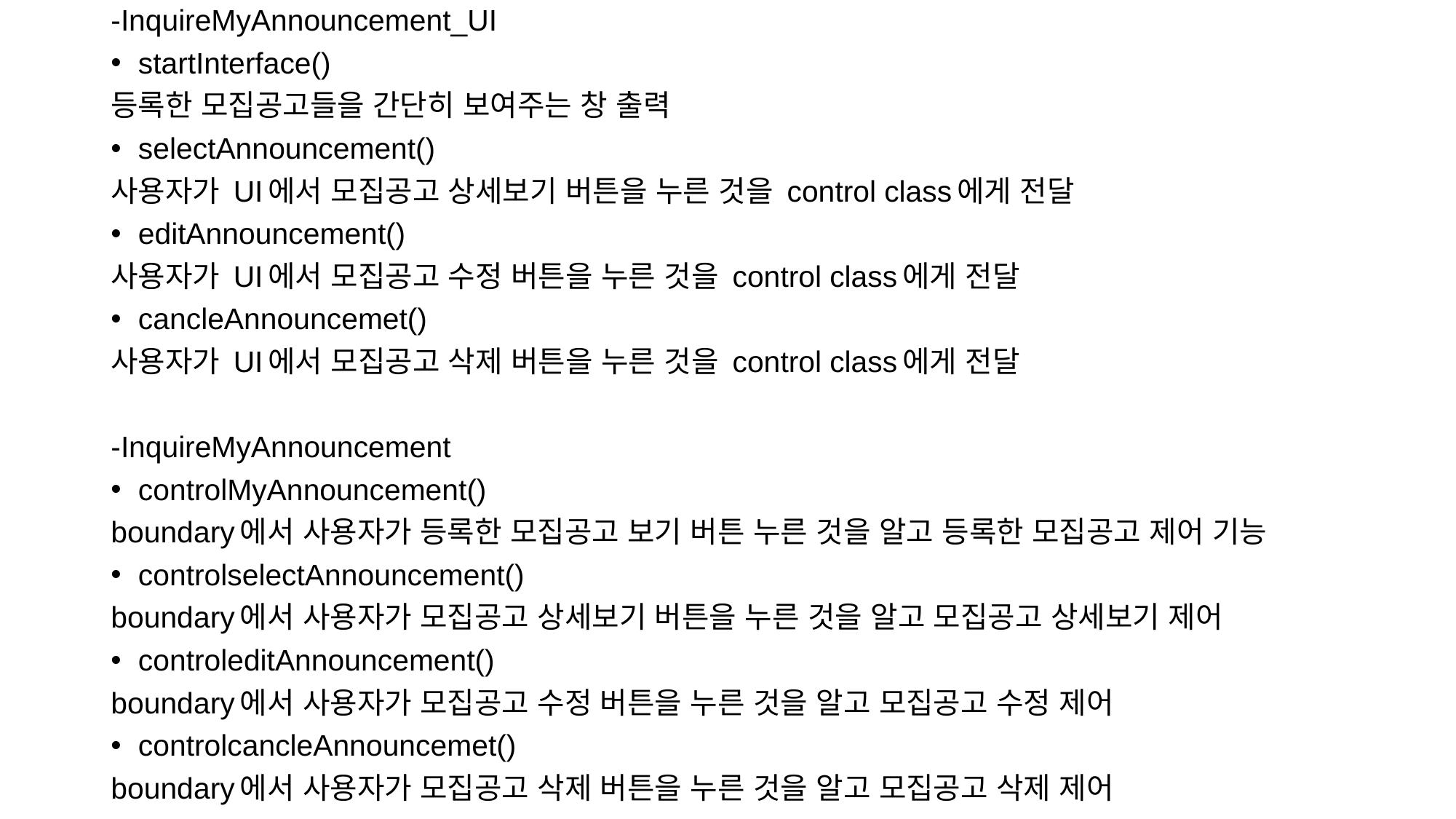

-InquireMyAnnouncement_UI
startInterface()
등록한 모집공고들을 간단히 보여주는 창 출력
selectAnnouncement()
사용자가 UI에서 모집공고 상세보기 버튼을 누른 것을 control class에게 전달
editAnnouncement()
사용자가 UI에서 모집공고 수정 버튼을 누른 것을 control class에게 전달
cancleAnnouncemet()
사용자가 UI에서 모집공고 삭제 버튼을 누른 것을 control class에게 전달

-InquireMyAnnouncement
controlMyAnnouncement()
boundary에서 사용자가 등록한 모집공고 보기 버튼 누른 것을 알고 등록한 모집공고 제어 기능
controlselectAnnouncement()
boundary에서 사용자가 모집공고 상세보기 버튼을 누른 것을 알고 모집공고 상세보기 제어
controleditAnnouncement()
boundary에서 사용자가 모집공고 수정 버튼을 누른 것을 알고 모집공고 수정 제어
controlcancleAnnouncemet()
boundary에서 사용자가 모집공고 삭제 버튼을 누른 것을 알고 모집공고 삭제 제어